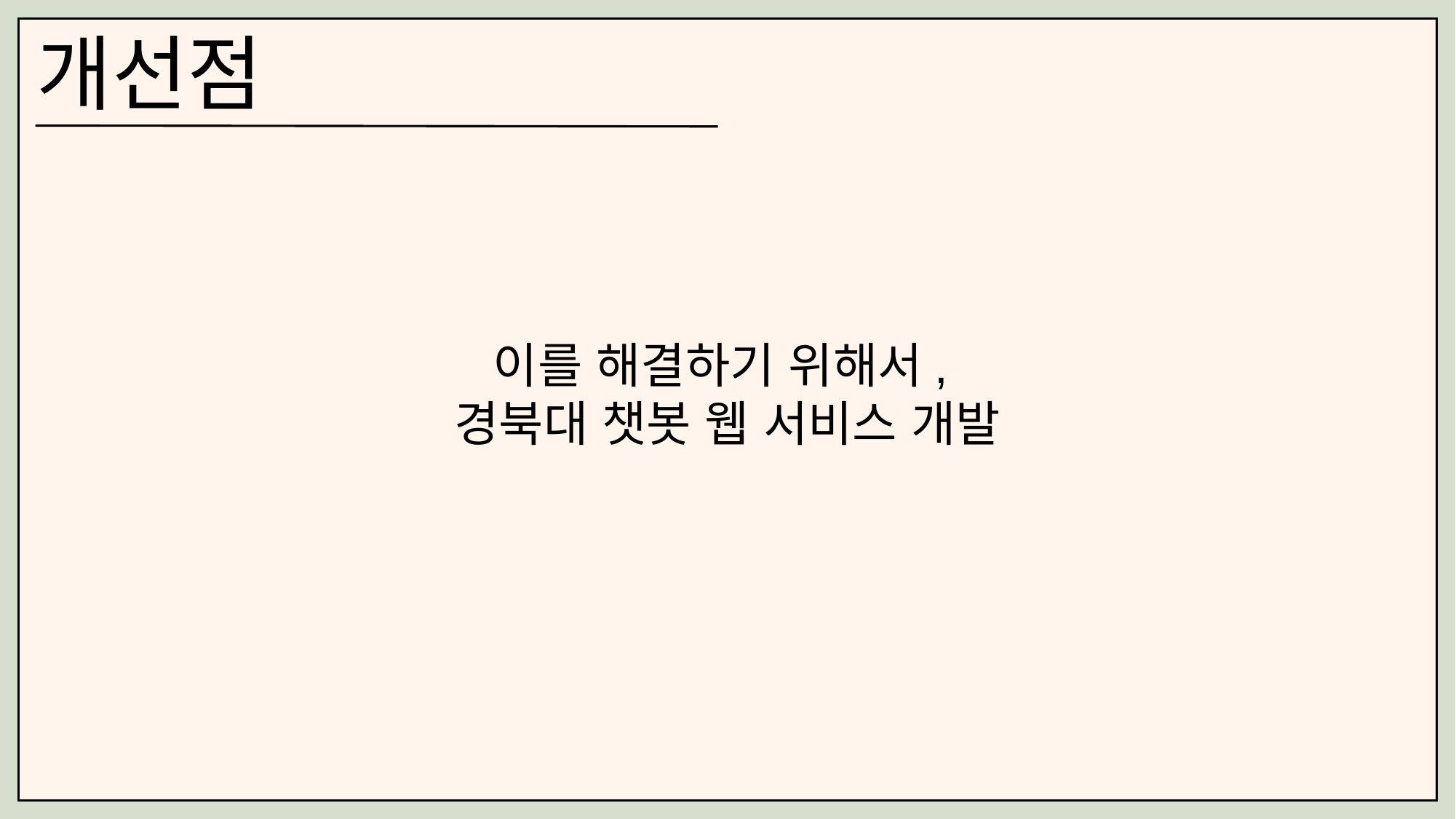

개선점

이를 해결하기 위해서,
경북대 챗봇 웹 서비스 개발